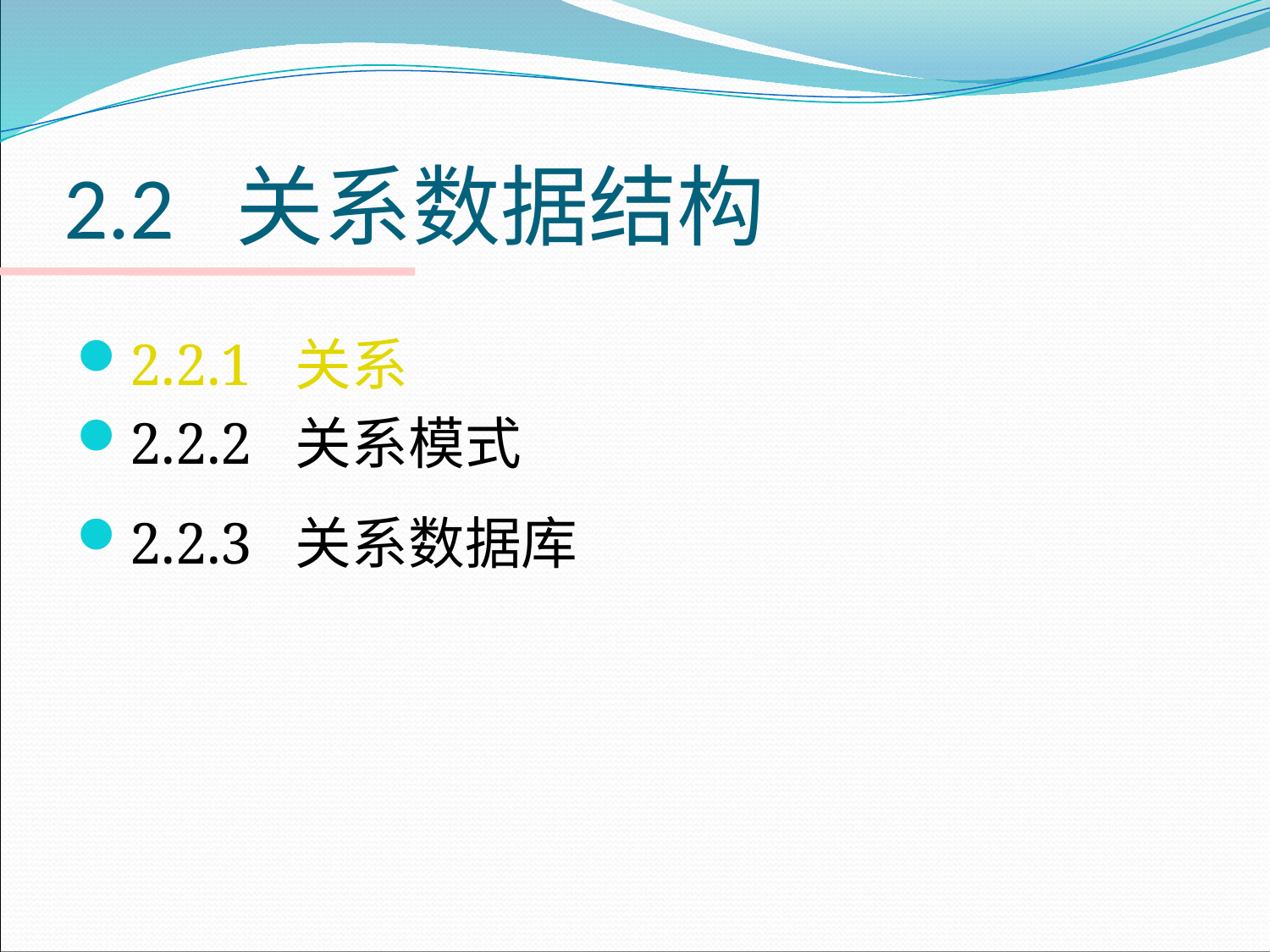

# 2.2  关系数据结构
2.2.1  关系
2.2.2  关系模式
2.2.3  关系数据库

110